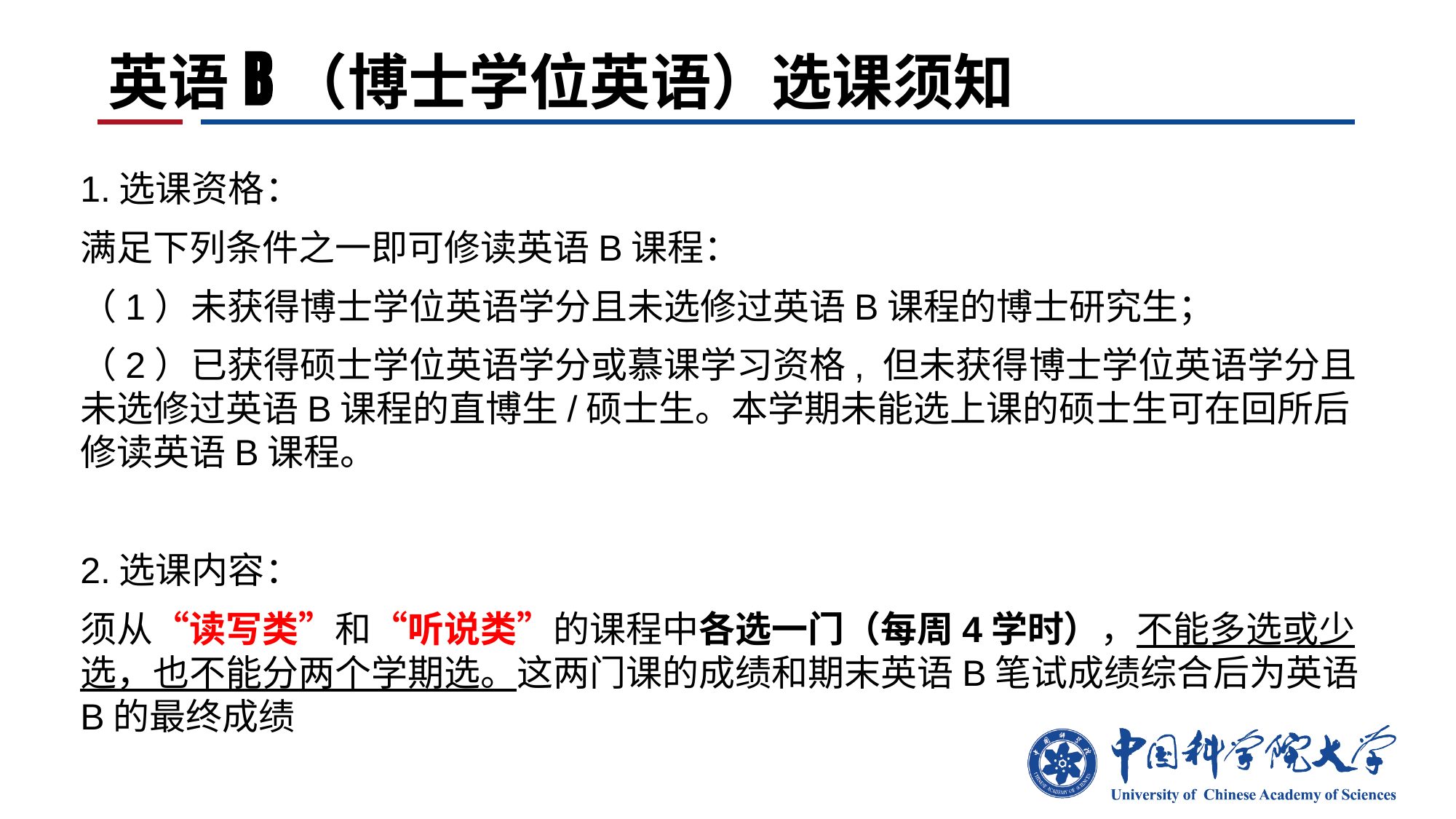

# 英语B（博士学位英语）选课须知
1.选课资格：
满足下列条件之一即可修读英语B课程：
（1）未获得博士学位英语学分且未选修过英语B课程的博士研究生；
（2）已获得硕士学位英语学分或慕课学习资格, 但未获得博士学位英语学分且未选修过英语B课程的直博生/硕士生。本学期未能选上课的硕士生可在回所后修读英语B课程。

2.选课内容：
须从“读写类”和“听说类”的课程中各选一门（每周4学时），不能多选或少选，也不能分两个学期选。这两门课的成绩和期末英语B笔试成绩综合后为英语B的最终成绩